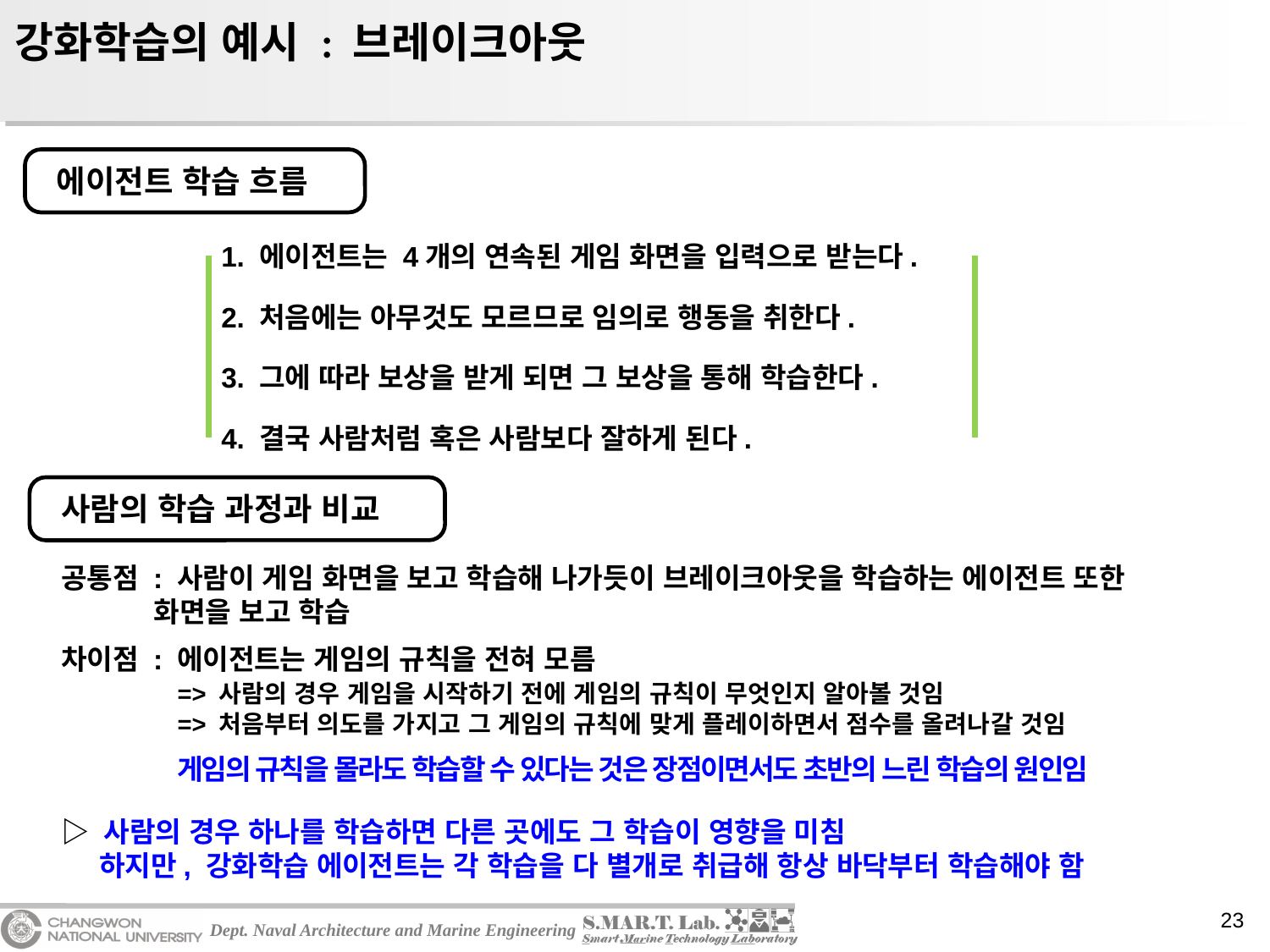

# 강화학습의 예시 : 브레이크아웃

에이전트 학습 흐름
1. 에이전트는 4개의 연속된 게임 화면을 입력으로 받는다.
2. 처음에는 아무것도 모르므로 임의로 행동을 취한다.
3. 그에 따라 보상을 받게 되면 그 보상을 통해 학습한다.
4. 결국 사람처럼 혹은 사람보다 잘하게 된다.

사람의 학습 과정과 비교
공통점 : 사람이 게임 화면을 보고 학습해 나가듯이 브레이크아웃을 학습하는 에이전트 또한
           화면을 보고 학습
차이점 : 에이전트는 게임의 규칙을 전혀 모름
=> 사람의 경우 게임을 시작하기 전에 게임의 규칙이 무엇인지 알아볼 것임
=> 처음부터 의도를 가지고 그 게임의 규칙에 맞게 플레이하면서 점수를 올려나갈 것임
차이점 : 게임의 규칙을 몰라도 학습할 수 있다는 것은 장점이면서도 초반의 느린 학습의 원인임
▷ 사람의 경우 하나를 학습하면 다른 곳에도 그 학습이 영향을 미침
    하지만, 강화학습 에이전트는 각 학습을 다 별개로 취급해 항상 바닥부터 학습해야 함
23